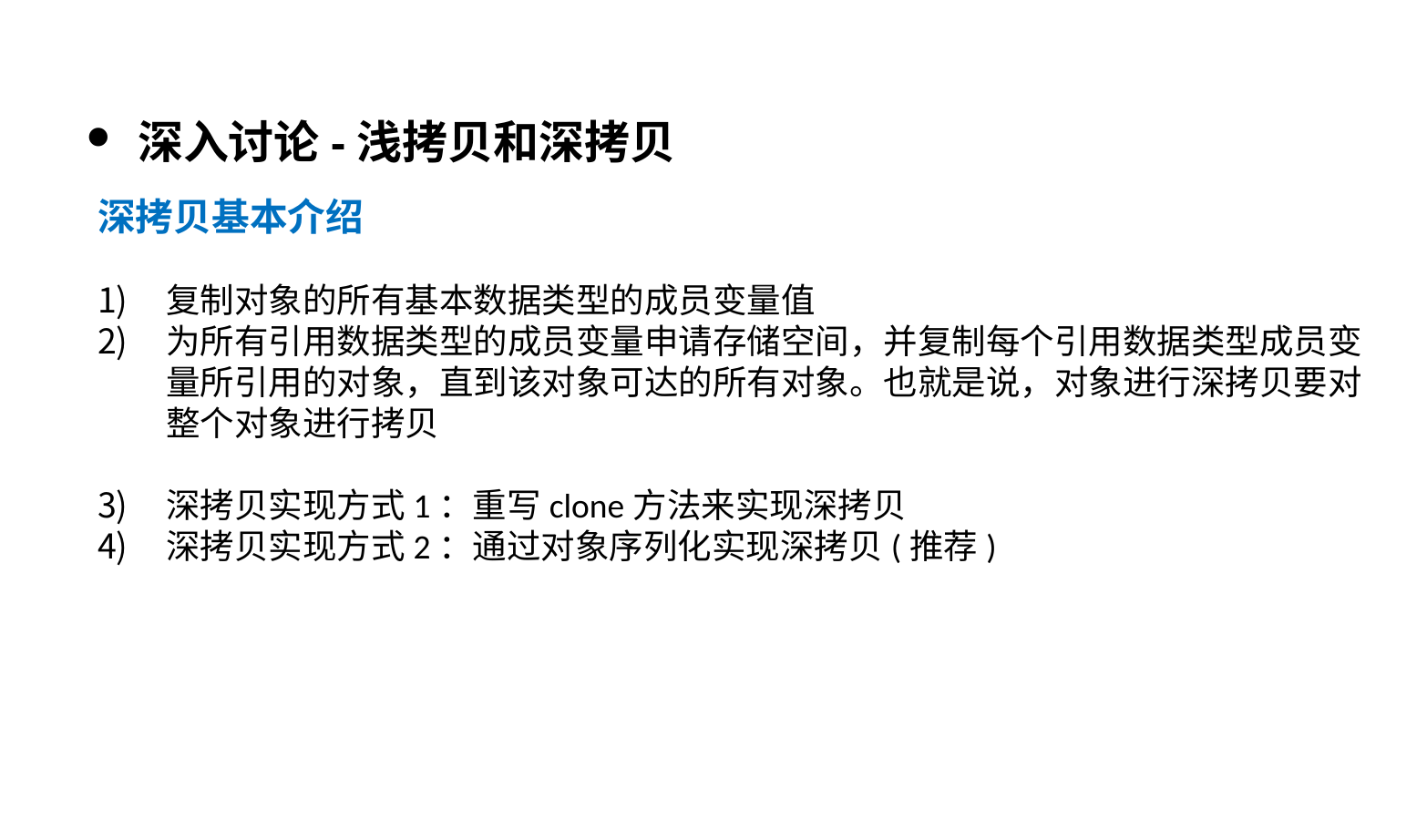

深入讨论-浅拷贝和深拷贝

深拷贝基本介绍

复制对象的所有基本数据类型的成员变量值
为所有引用数据类型的成员变量申请存储空间，并复制每个引用数据类型成员变量所引用的对象，直到该对象可达的所有对象。也就是说，对象进行深拷贝要对整个对象进行拷贝

深拷贝实现方式1：重写clone方法来实现深拷贝
深拷贝实现方式2：通过对象序列化实现深拷贝(推荐)